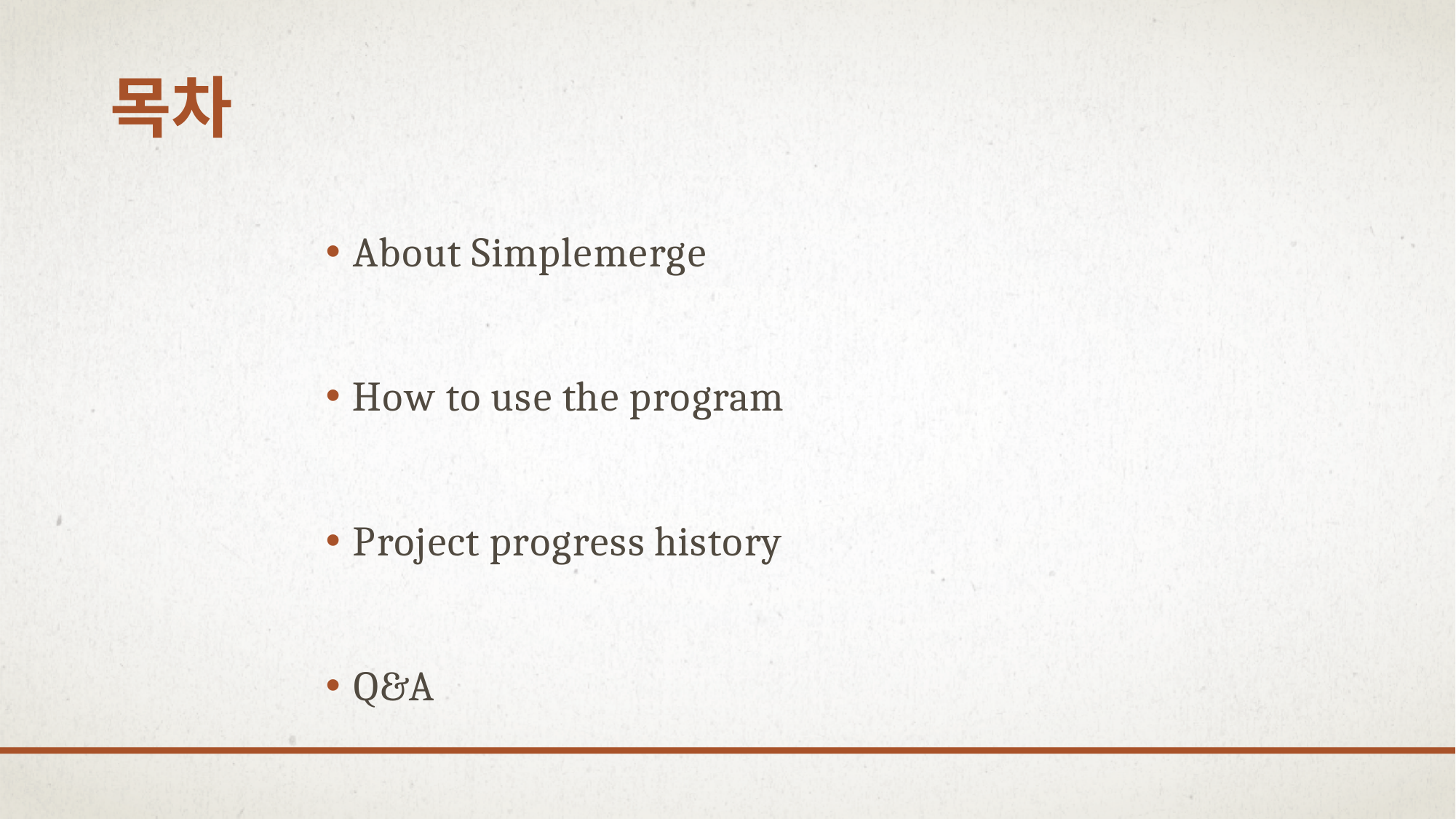

# 목차
About Simplemerge

How to use the program

Project progress history

Q&A